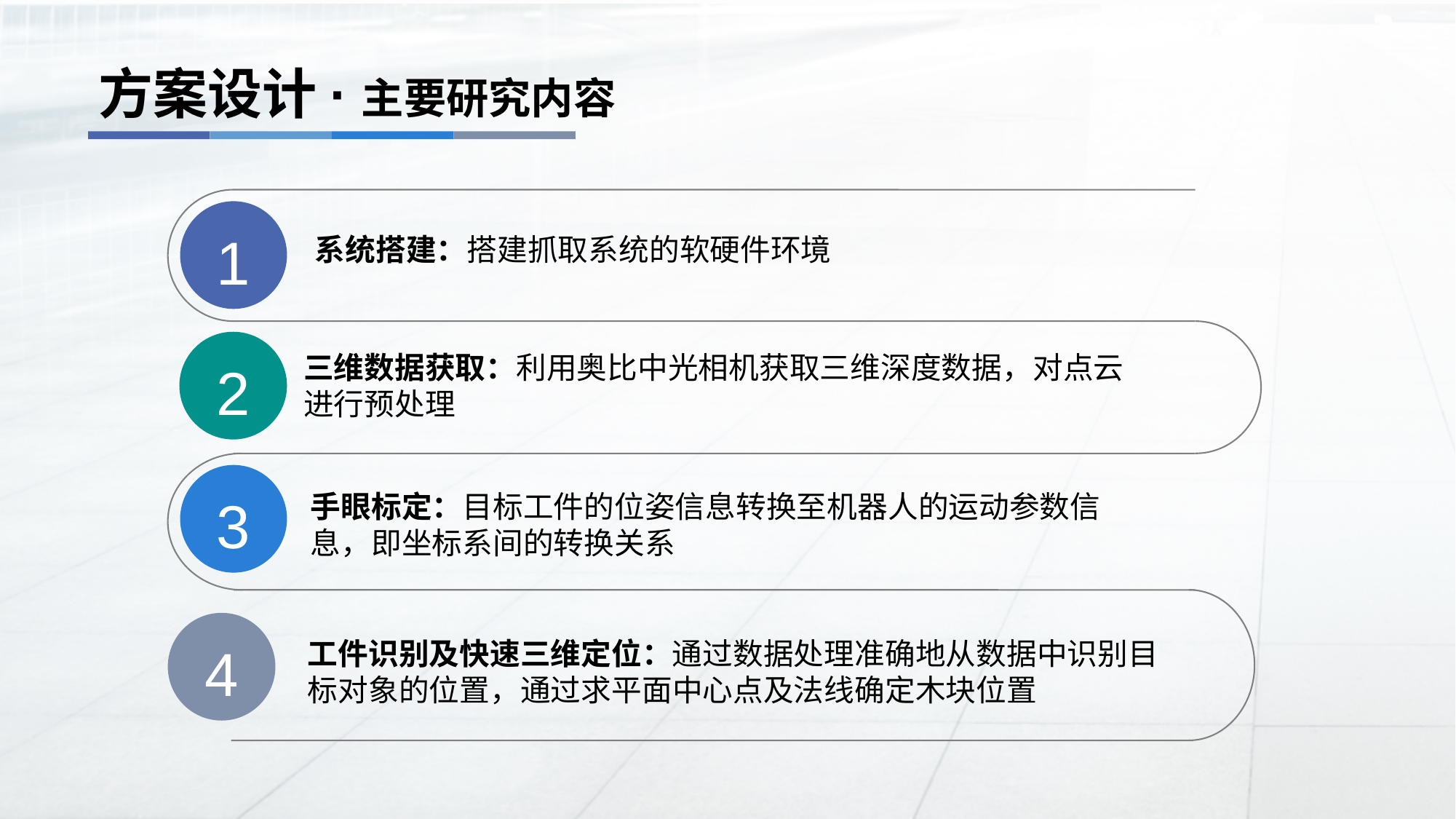

方案设计·主要研究内容

1
系统搭建：搭建抓取系统的软硬件环境

2
三维数据获取：利用奥比中光相机获取三维深度数据，对点云进行预处理

3
手眼标定：目标工件的位姿信息转换至机器人的运动参数信息，即坐标系间的转换关系

4
工件识别及快速三维定位：通过数据处理准确地从数据中识别目标对象的位置，通过求平面中心点及法线确定木块位置